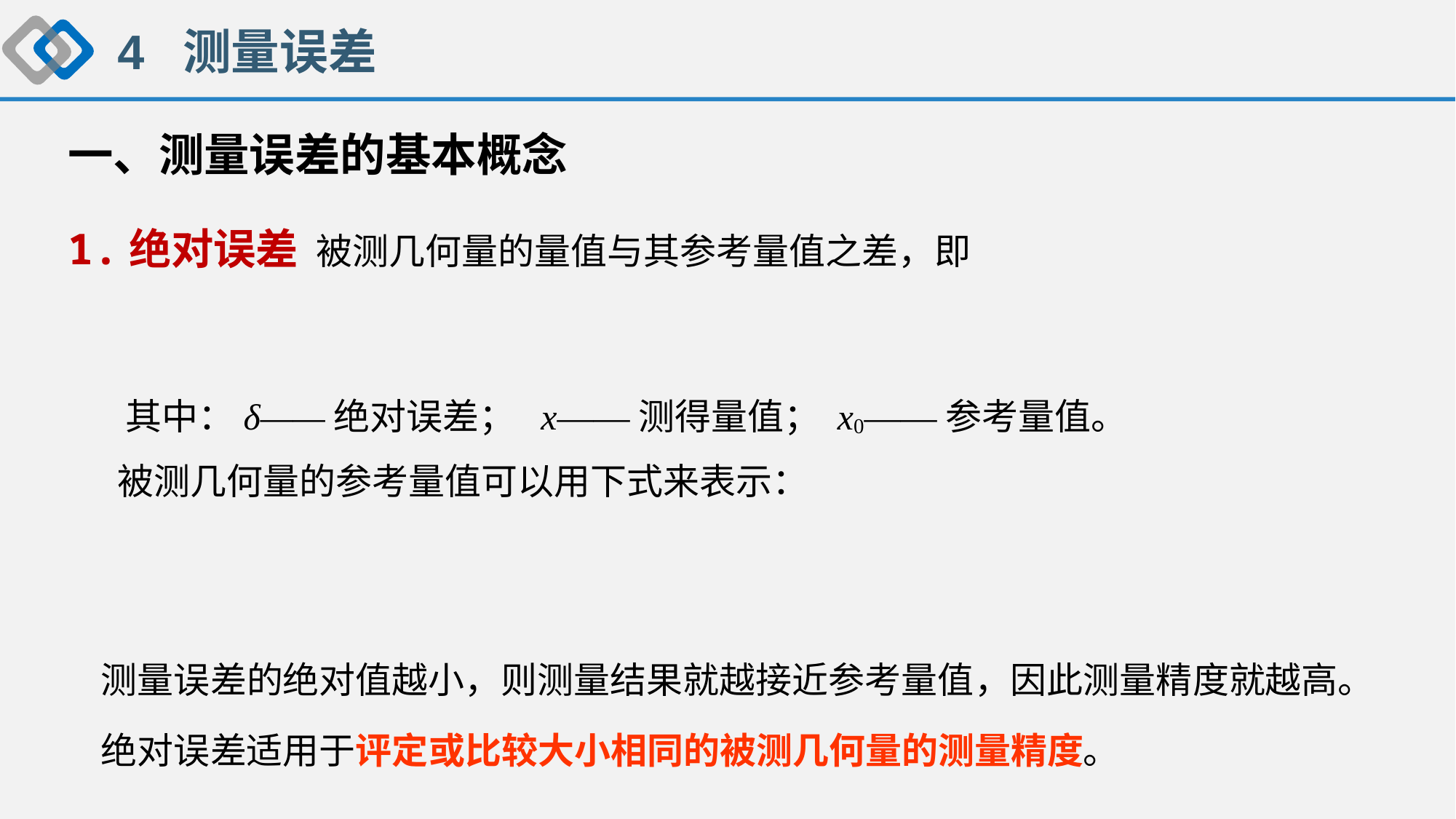

4  测量误差
一、测量误差的基本概念

1.绝对误差  被测几何量的量值与其参考量值之差，即

      其中：δ——绝对误差；  x——测得量值； x0——参考量值。
     被测几何量的参考量值可以用下式来表示：

   测量误差的绝对值越小，则测量结果就越接近参考量值，因此测量精度就越高。
   绝对误差适用于评定或比较大小相同的被测几何量的测量精度。